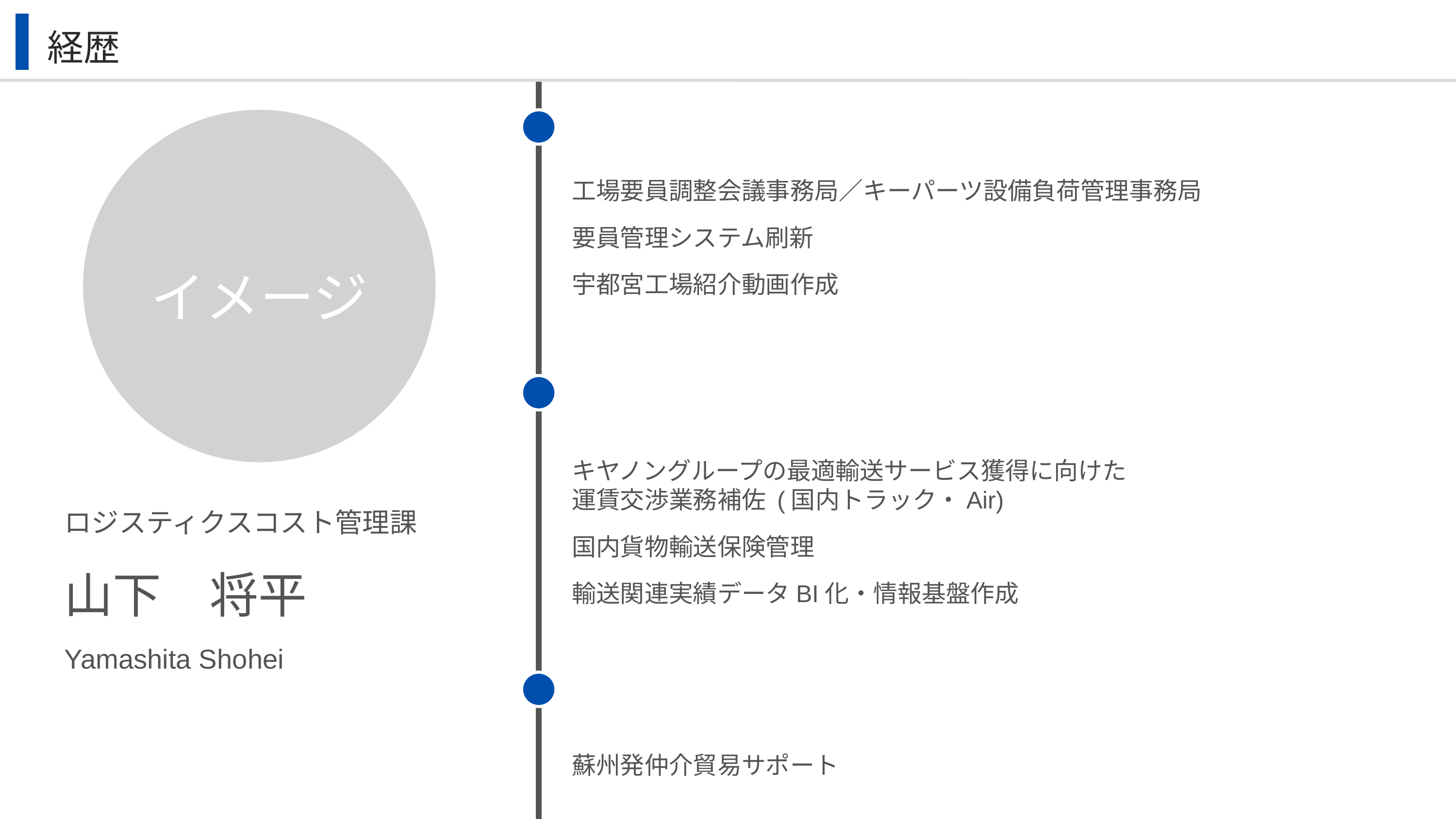

経歴

イメージ
2021年7月　宇都宮工場 工場企画部 工場企画課
工場要員調整会議事務局／キーパーツ設備負荷管理事務局
要員管理システム刷新
宇都宮工場紹介動画作成
2024年11月　ロジスティクス統括センター
　　　　　　  ロジスティクス企画部 ロジスティクスコスト管理課
キヤノングループの最適輸送サービス獲得に向けた
運賃交渉業務補佐 (国内トラック・Air)
国内貨物輸送保険管理
輸送関連実績データBI化・情報基盤作成
ロジスティクスコスト管理課
山下　将平
Yamashita Shohei
2025年7月　ロジスティクス統括センター
　　　　　　ロジスティクス推進一部 ロジスティクス推進一課
蘇州発仲介貿易サポート